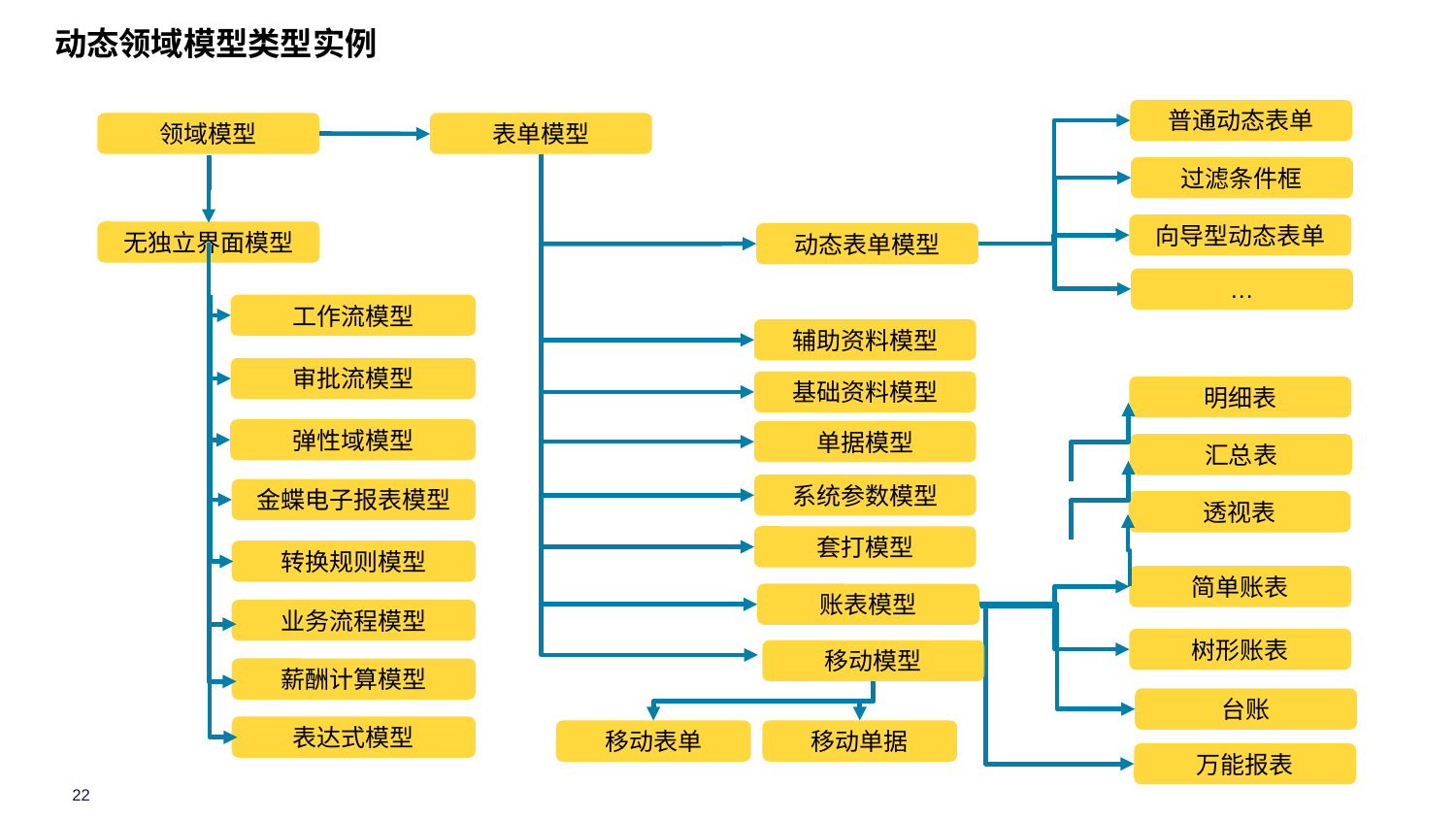

# 动态领域模型类型实例
普通动态表单
领域模型
表单模型
过滤条件框
向导型动态表单
无独立界面模型
动态表单模型
…
工作流模型
辅助资料模型
审批流模型
基础资料模型
明细表
弹性域模型
单据模型
汇总表
系统参数模型
金蝶电子报表模型
透视表
套打模型
转换规则模型
简单账表
账表模型
业务流程模型
树形账表
移动模型
薪酬计算模型
台账
表达式模型
移动表单
移动单据
万能报表